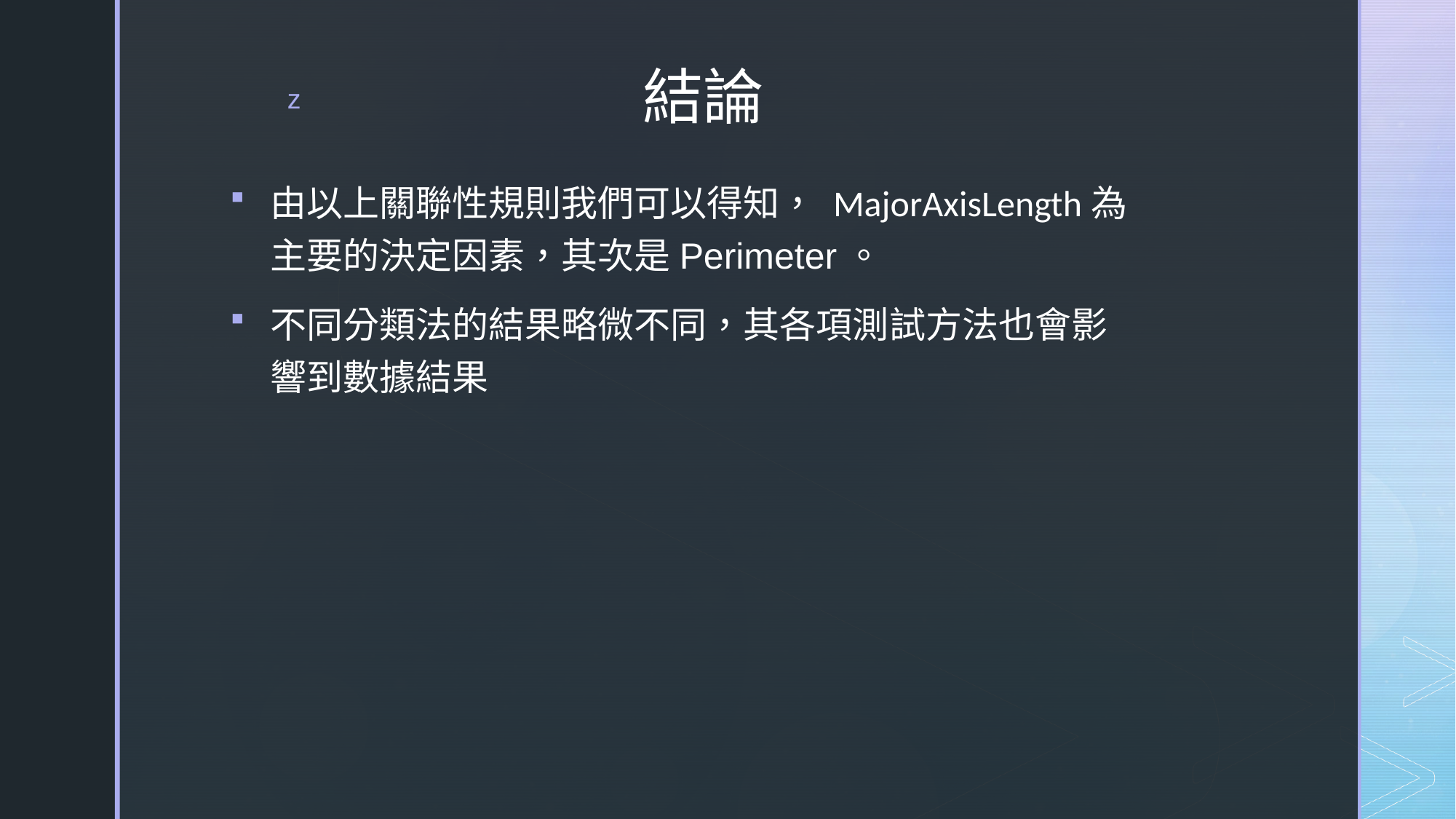

# 結論
由以上關聯性規則我們可以得知， MajorAxisLength為主要的決定因素，其次是Perimeter。
不同分類法的結果略微不同，其各項測試方法也會影響到數據結果